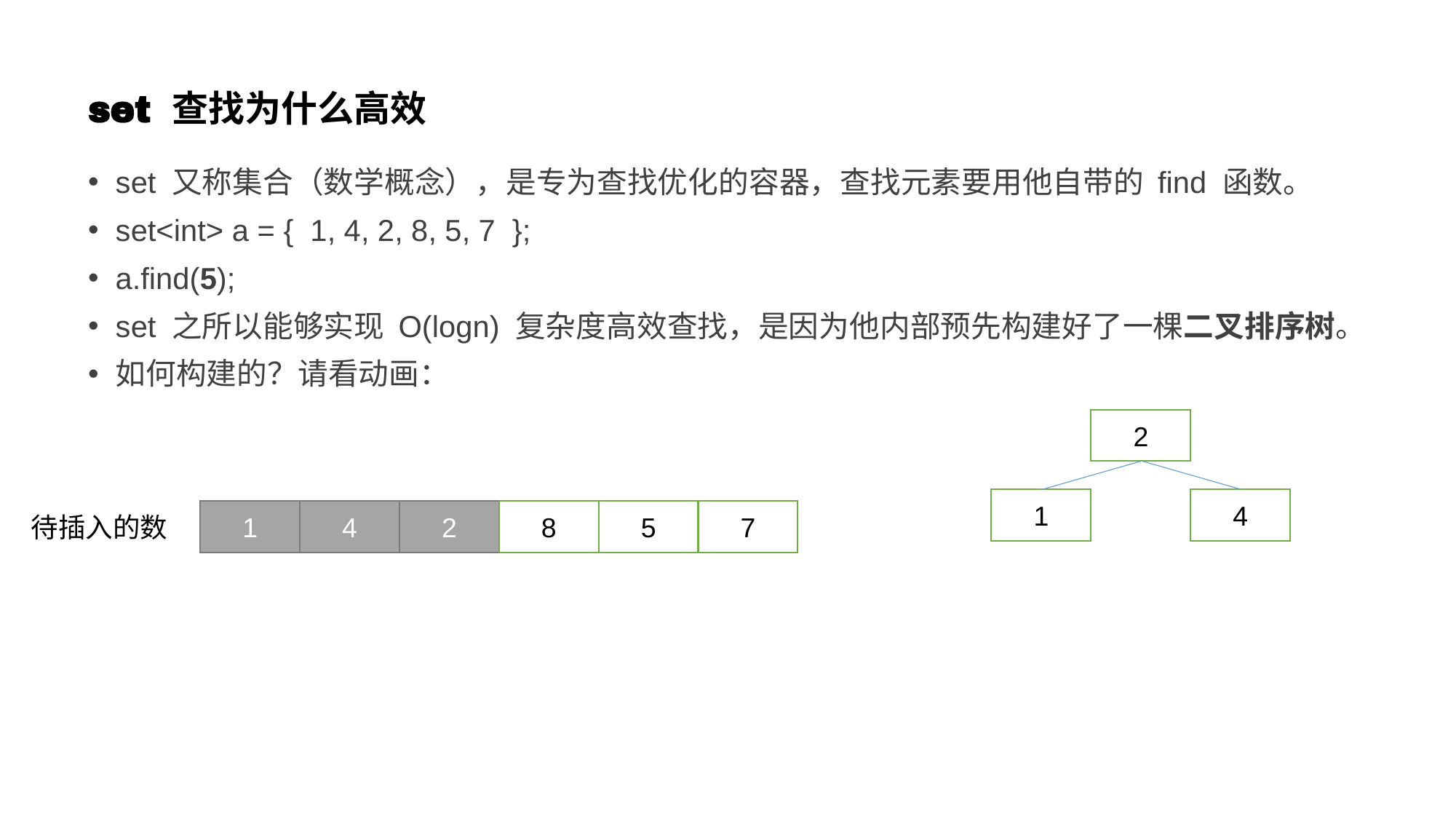

# set 查找为什么高效
set 又称集合（数学概念），是专为查找优化的容器，查找元素要用他自带的 find 函数。
set<int> a = {  1, 4, 2, 8, 5, 7  };
a.find(5);
set 之所以能够实现 O(logn) 复杂度高效查找，是因为他内部预先构建好了一棵二叉排序树。
如何构建的？请看动画：
2
1
4
1
4
2
8
5
7
待插入的数